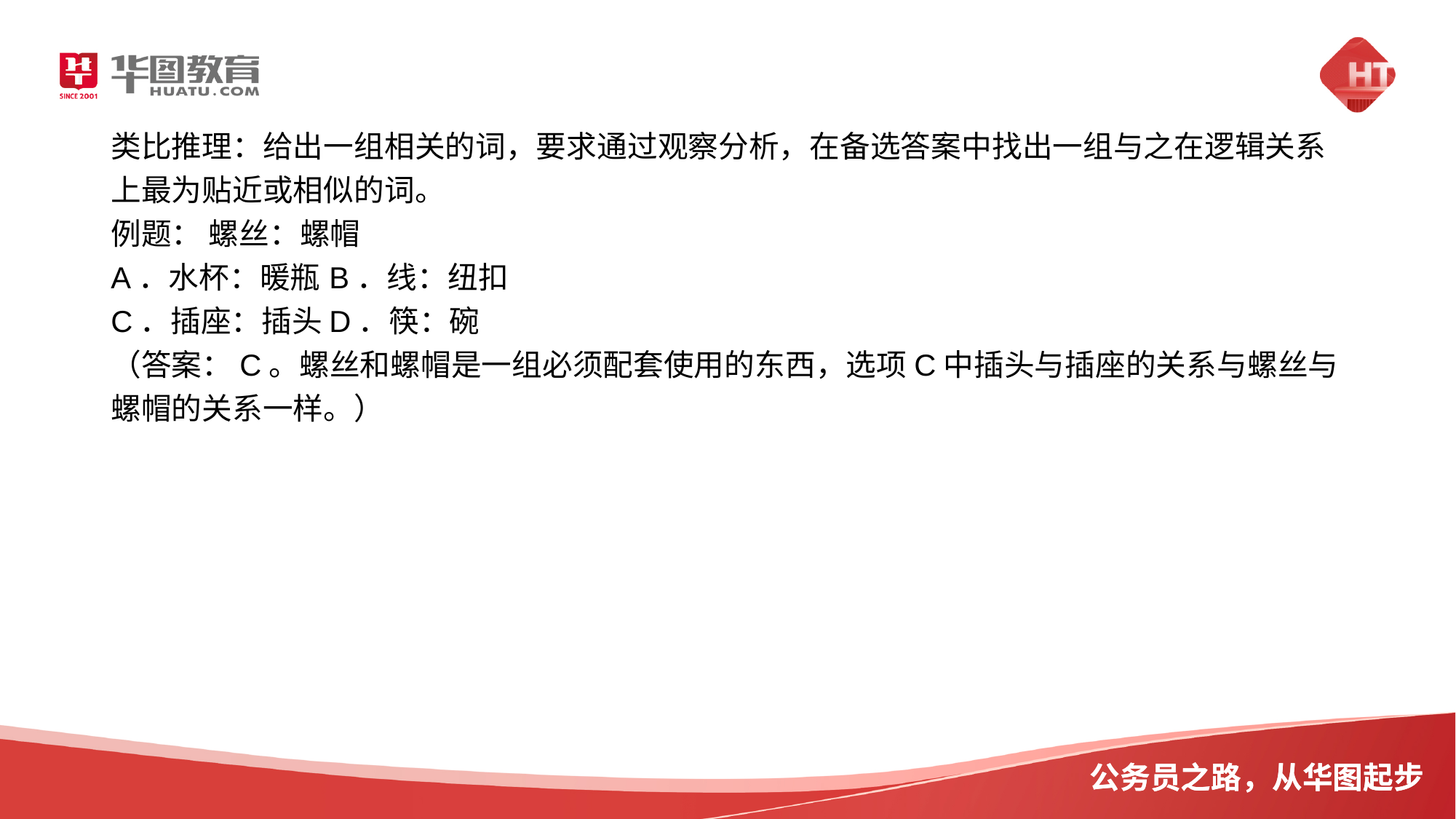

类比推理：给出一组相关的词，要求通过观察分析，在备选答案中找出一组与之在逻辑关系上最为贴近或相似的词。
例题： 螺丝：螺帽
A．水杯：暖瓶	B．线：纽扣
C．插座：插头	D．筷：碗
（答案：C。螺丝和螺帽是一组必须配套使用的东西，选项C中插头与插座的关系与螺丝与螺帽的关系一样。）